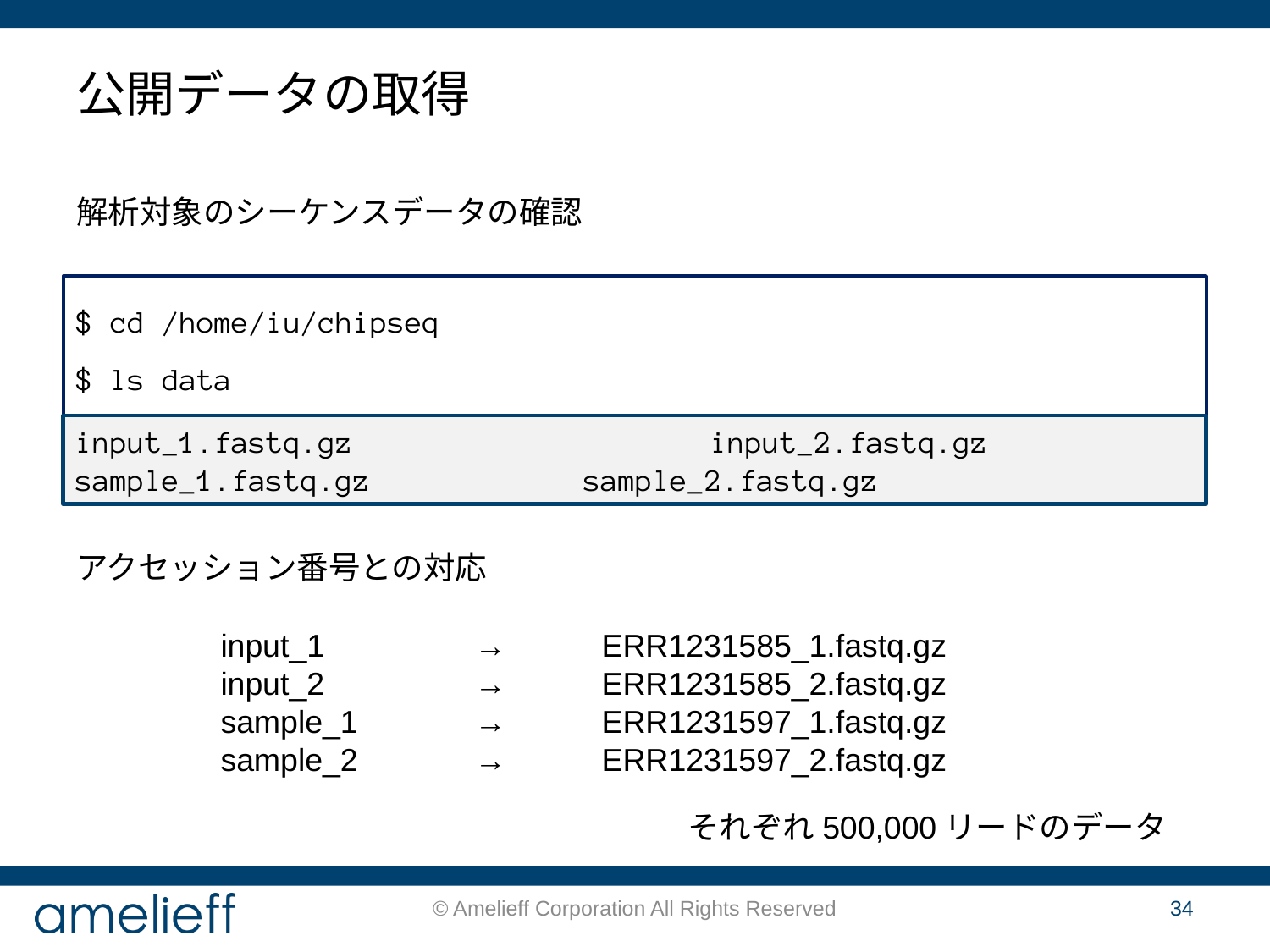

# 公開データの取得
解析対象のシーケンスデータの確認

アクセッション番号との対応
$ cd /home/iu/chipseq
$ ls data
input_1.fastq.gz			input_2.fastq.gz
sample_1.fastq.gz	 	sample_2.fastq.gz
input_1		→	ERR1231585_1.fastq.gz
input_2		→	ERR1231585_2.fastq.gz
sample_1	→	ERR1231597_1.fastq.gz
sample_2	→	ERR1231597_2.fastq.gz
それぞれ500,000リードのデータ
© Amelieff Corporation All Rights Reserved
34